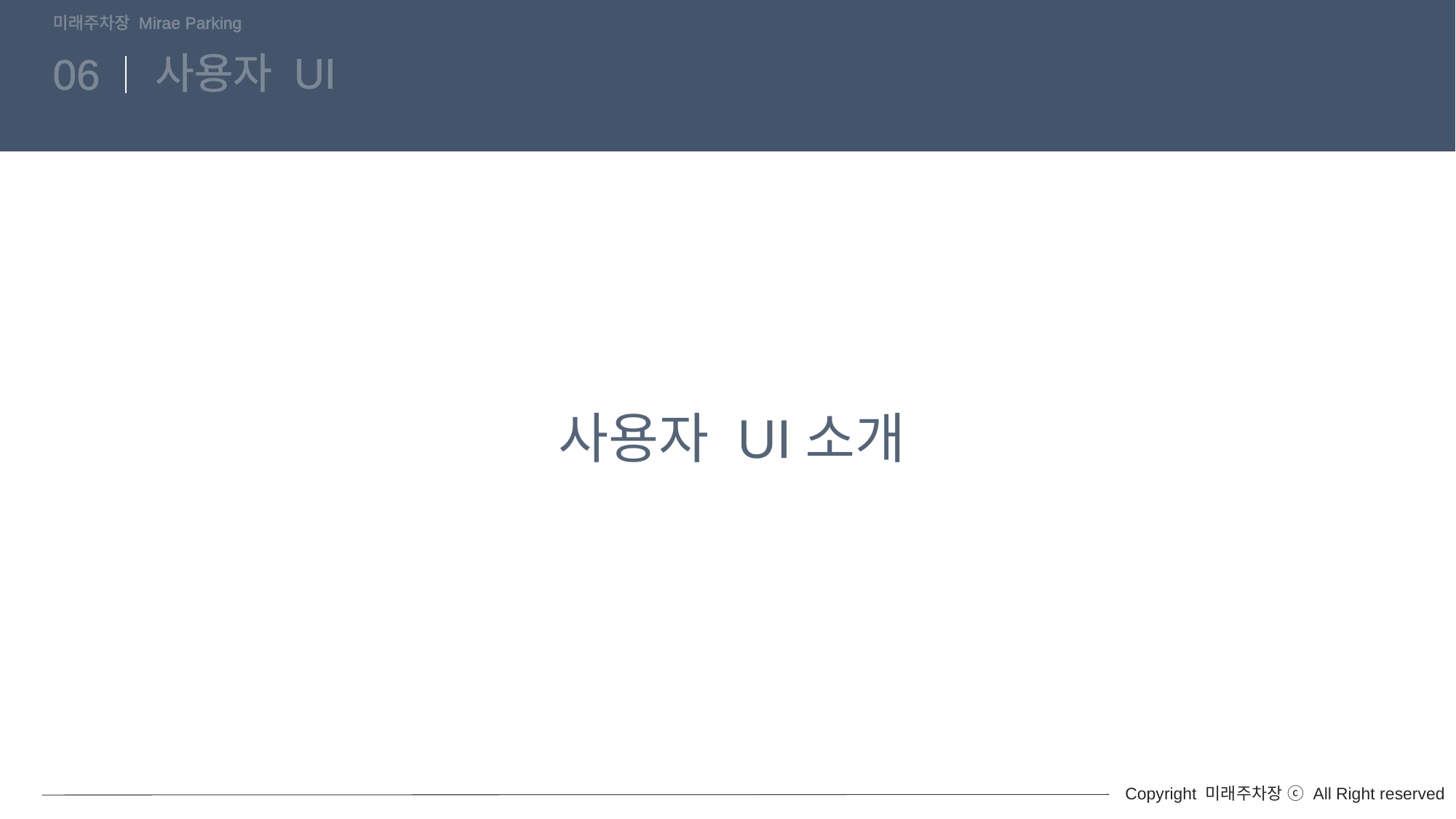

미래주차장 Mirae Parking
# 사용자 UI
06
사용자 UI소개